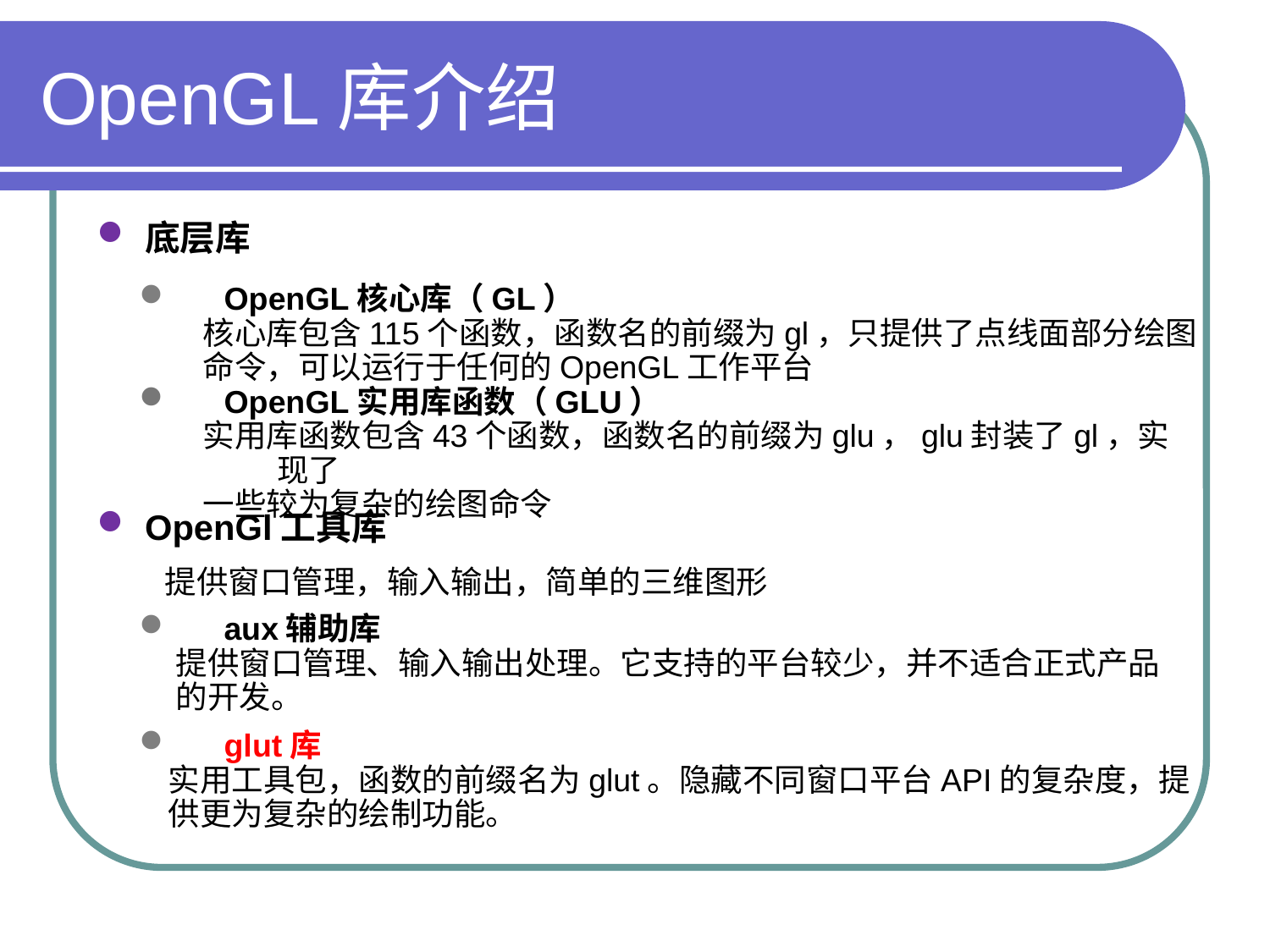

# OpenGL库介绍

底层库
OpenGL核心库（GL）
核心库包含115个函数，函数名的前缀为gl，只提供了点线面部分绘图
命令，可以运行于任何的OpenGL工作平台
OpenGL实用库函数（GLU）
实用库函数包含43个函数，函数名的前缀为glu，glu封装了gl，实现了
一些较为复杂的绘图命令

OpenGl工具库
提供窗口管理，输入输出，简单的三维图形
aux辅助库
    提供窗口管理、输入输出处理。它支持的平台较少，并不适合正式产品
    的开发。
glut库
   实用工具包，函数的前缀名为glut。隐藏不同窗口平台API的复杂度，提
   供更为复杂的绘制功能。